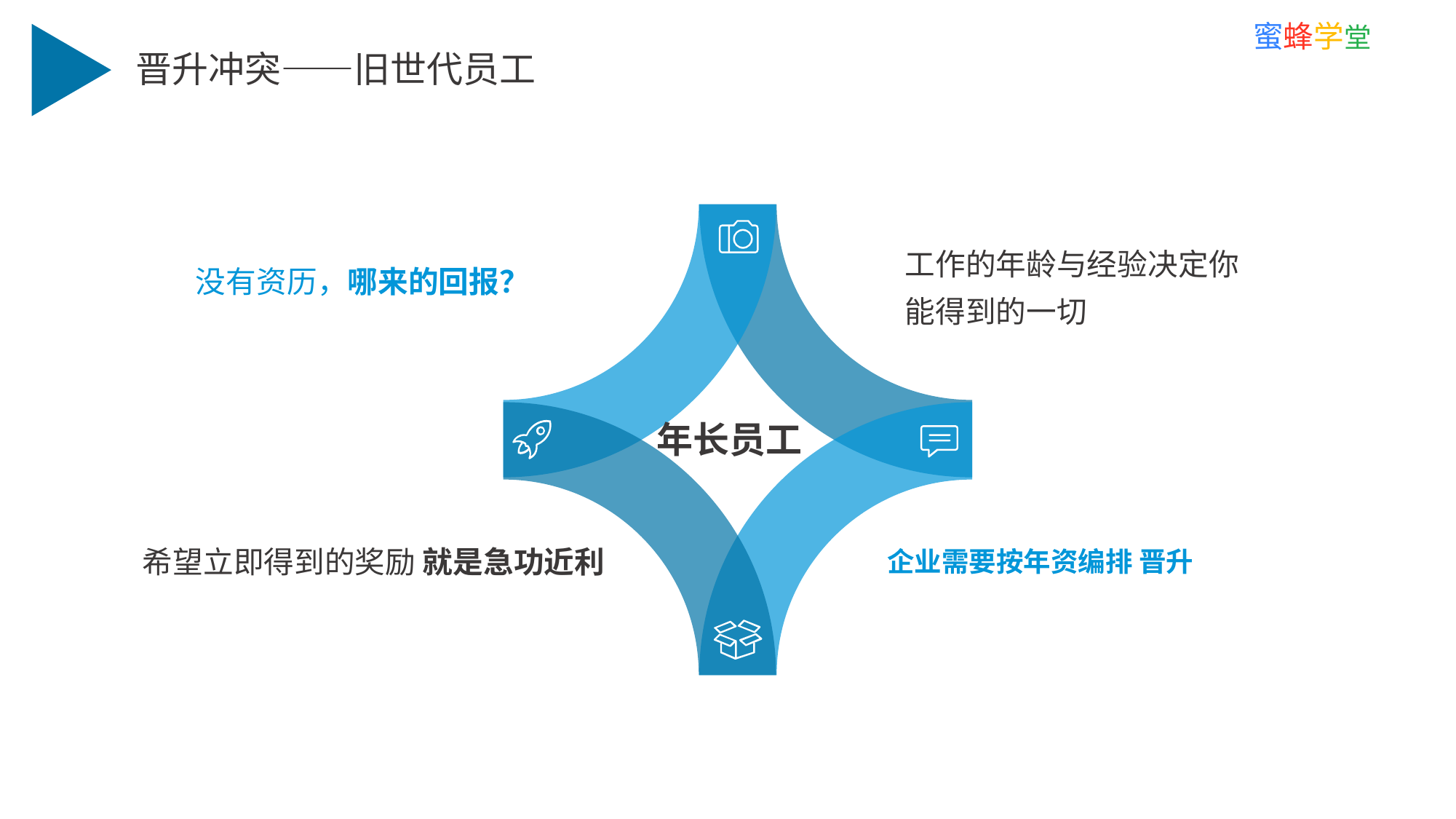

晋升冲突——旧世代员工

工作的年龄与经验决定你能得到的一切
没有资历，哪来的回报？

年长员工

希望立即得到的奖励 就是急功近利
企业需要按年资编排 晋升